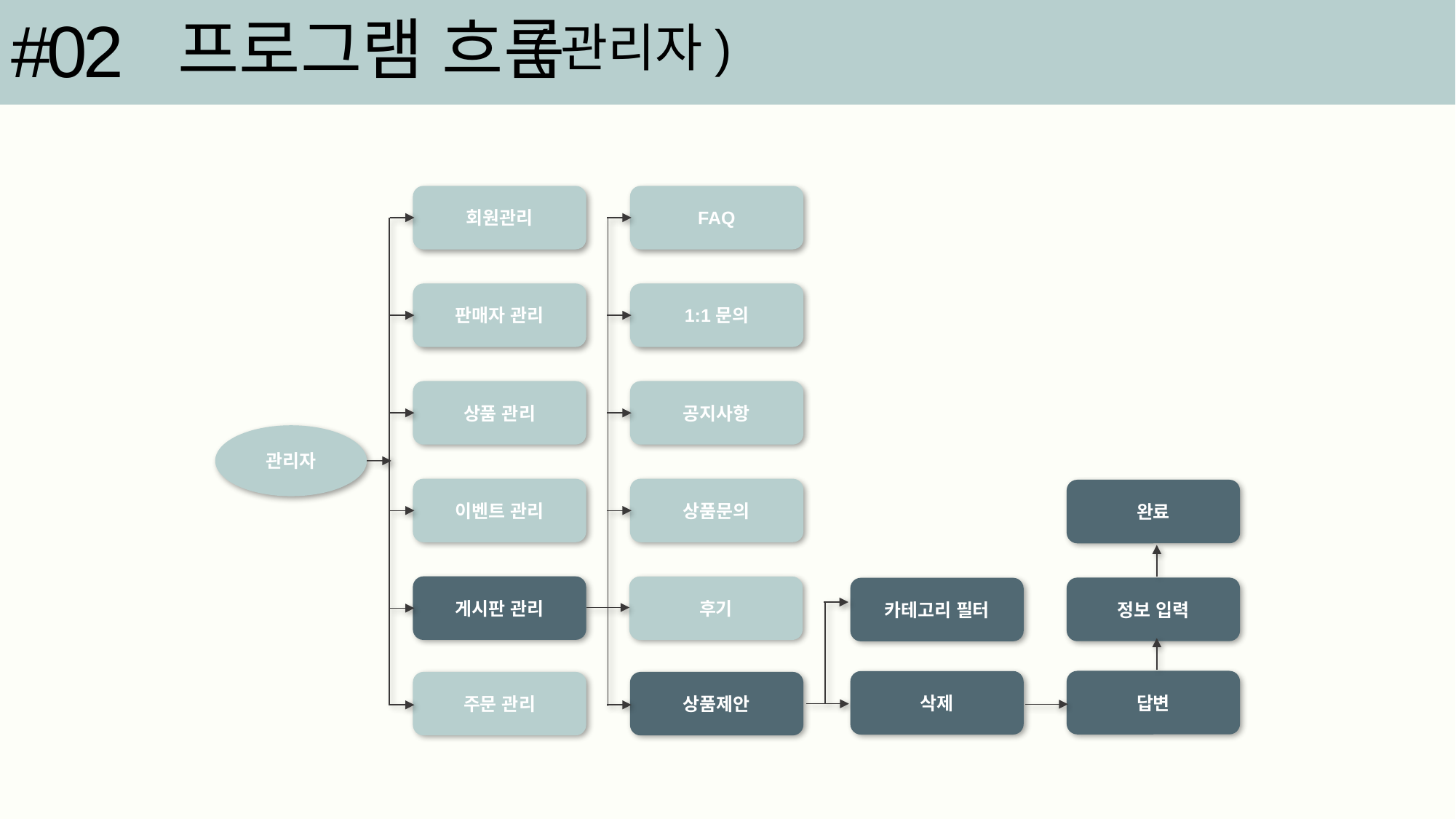

#02
프로그램 흐름
(관리자)

회원관리
FAQ
판매자 관리
1:1문의
상품 관리
공지사항
관리자
이벤트 관리
상품문의
완료
게시판 관리
후기
정보 입력
카테고리 필터
답변
삭제
주문 관리
상품제안